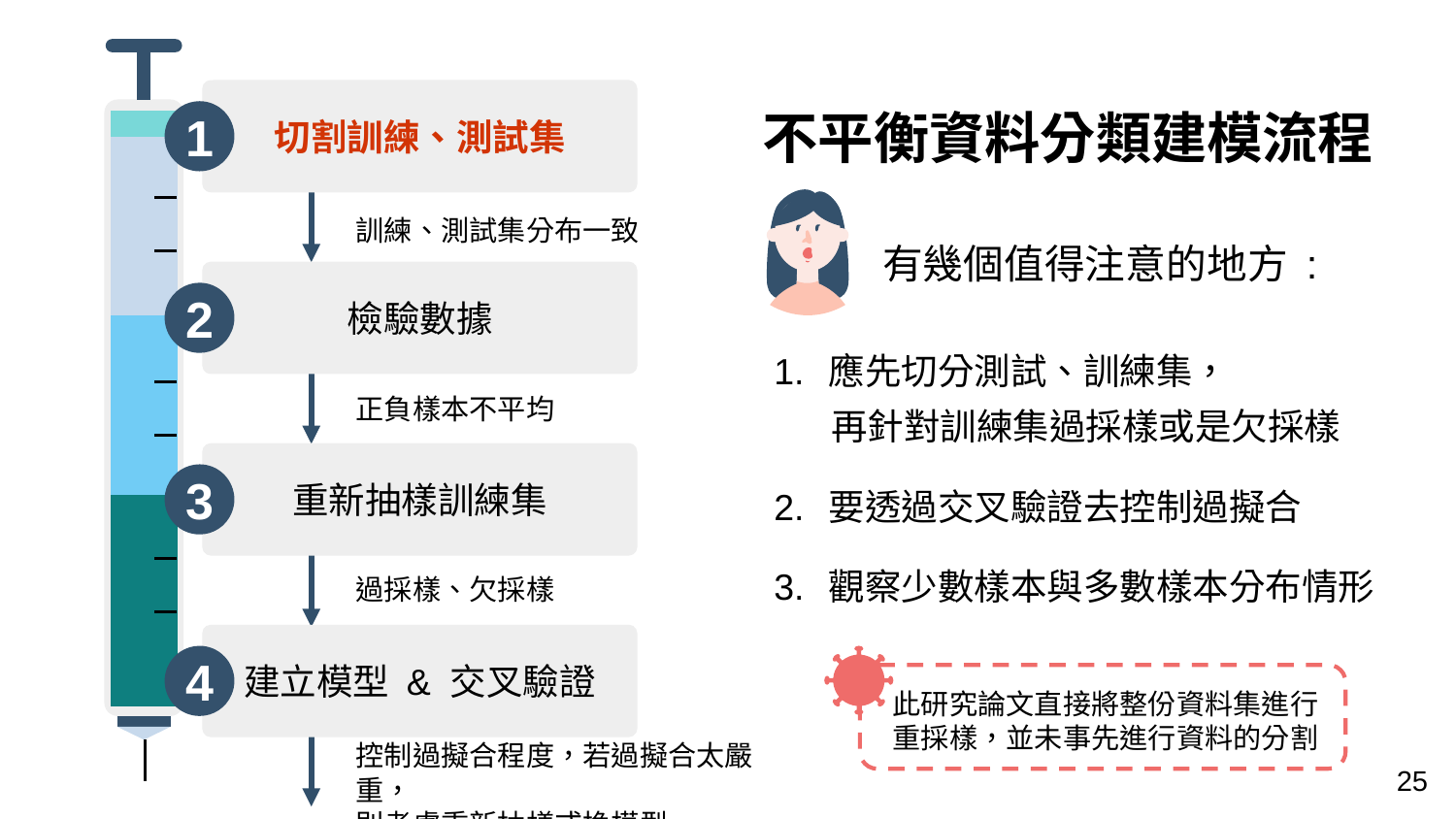

切割訓練、測試集
1
檢驗數據
2
重新抽樣訓練集
3
建立模型 & 交叉驗證
4
訓練、測試集分布一致
正負樣本不平均
過採樣、欠採樣
控制過擬合程度，若過擬合太嚴重，
則考慮重新抽樣或換模型
不平衡資料分類建模流程

           有幾個值得注意的地方 :
應先切分測試、訓練集，
再針對訓練集過採樣或是欠採樣
要透過交叉驗證去控制過擬合
觀察少數樣本與多數樣本分布情形

此研究論文直接將整份資料集進行重採樣，並未事先進行資料的分割

25